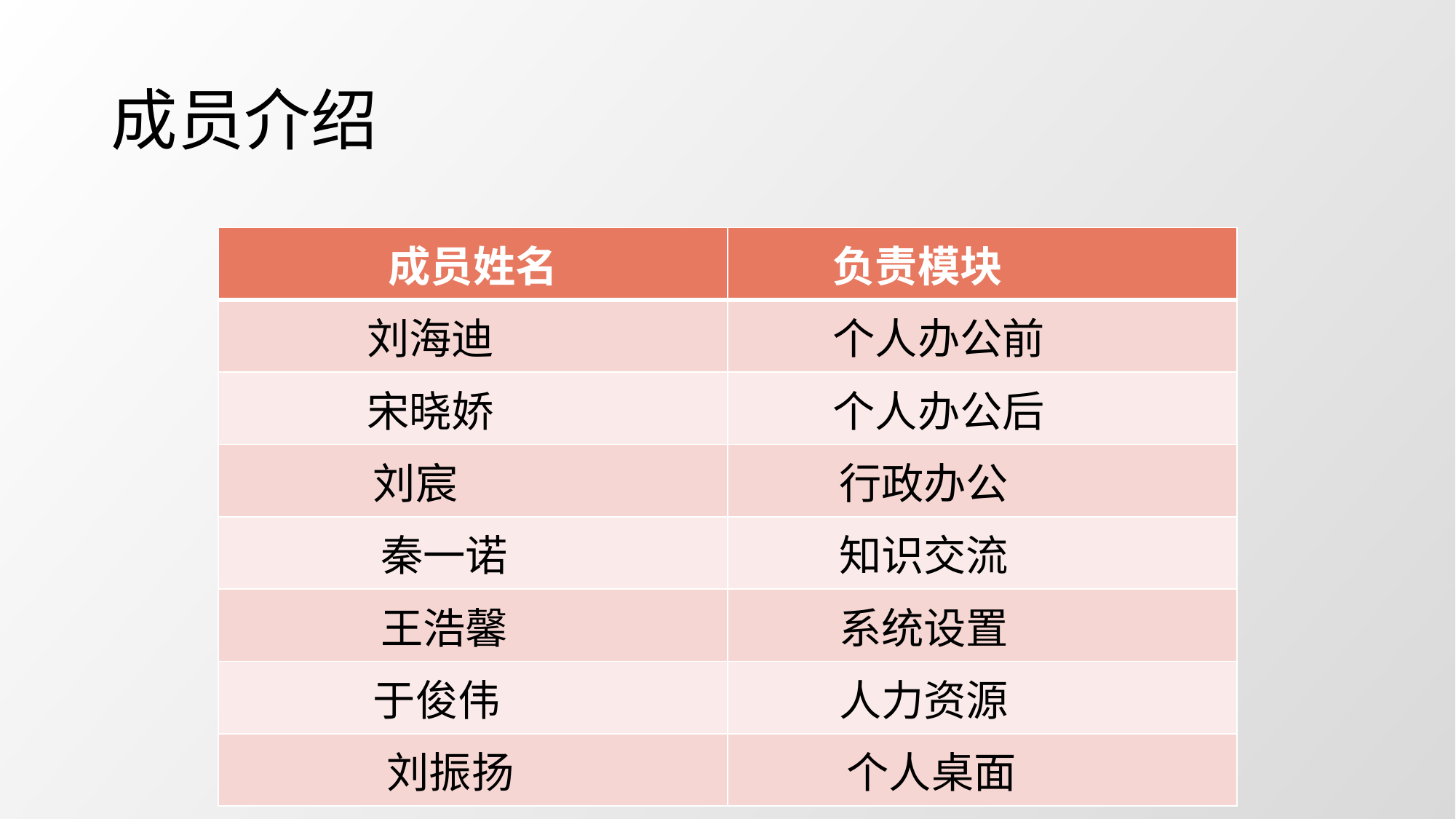

# 成员介绍
| 成员姓名 | 负责模块 |
| --- | --- |
| 刘海迪 | 个人办公前 |
| 宋晓娇 | 个人办公后 |
| 刘宸 | 行政办公 |
| 秦一诺 | 知识交流 |
| 王浩馨 | 系统设置 |
| 于俊伟 | 人力资源 |
| 刘振扬 | 个人桌面 |